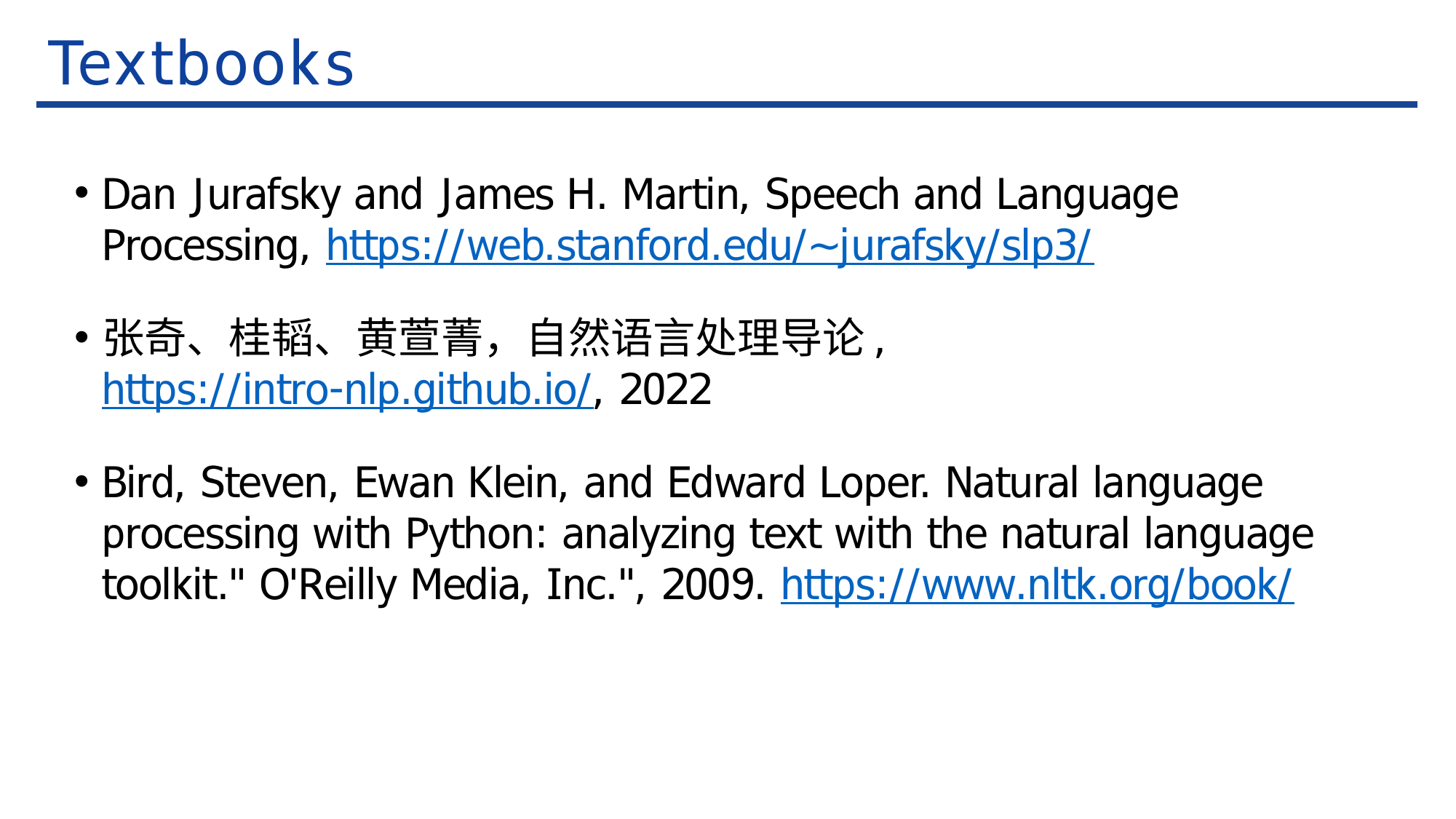

# Textbooks
Dan Jurafsky and James H. Martin, Speech and Language Processing, https://web.stanford.edu/~jurafsky/slp3/
张奇、桂韬、黄萱菁，自然语言处理导论, https://intro-nlp.github.io/, 2022
Bird, Steven, Ewan Klein, and Edward Loper. Natural language processing with Python: analyzing text with the natural language toolkit." O'Reilly Media, Inc.", 2009. https://www.nltk.org/book/
41